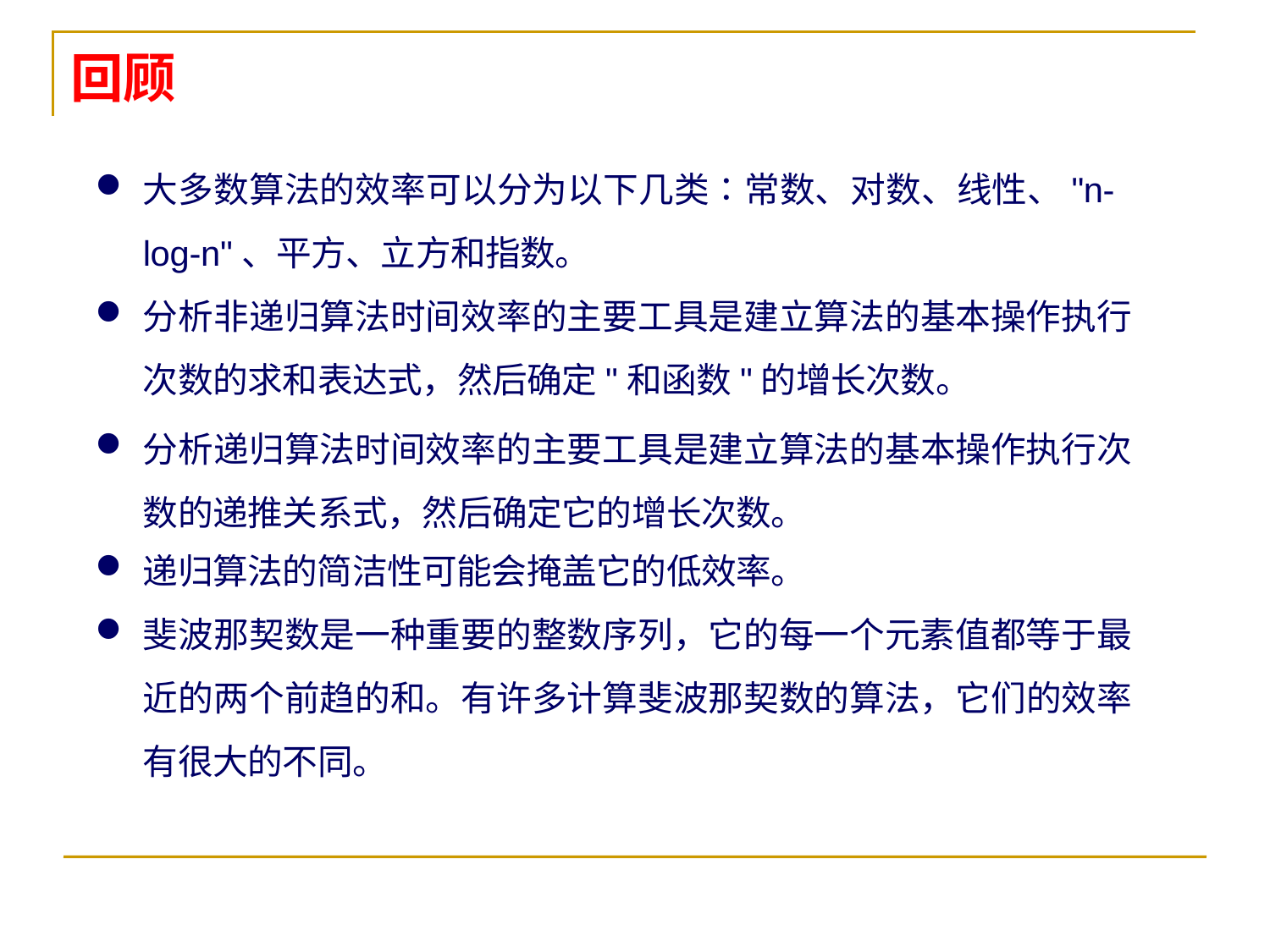

# 回顾
大多数算法的效率可以分为以下几类∶常数、对数、线性、"n- log-n"、平方、立方和指数。
分析非递归算法时间效率的主要工具是建立算法的基本操作执行次数的求和表达式，然后确定"和函数"的增长次数。
分析递归算法时间效率的主要工具是建立算法的基本操作执行次数的递推关系式，然后确定它的增长次数。
递归算法的简洁性可能会掩盖它的低效率。
斐波那契数是一种重要的整数序列，它的每一个元素值都等于最近的两个前趋的和。有许多计算斐波那契数的算法，它们的效率有很大的不同。